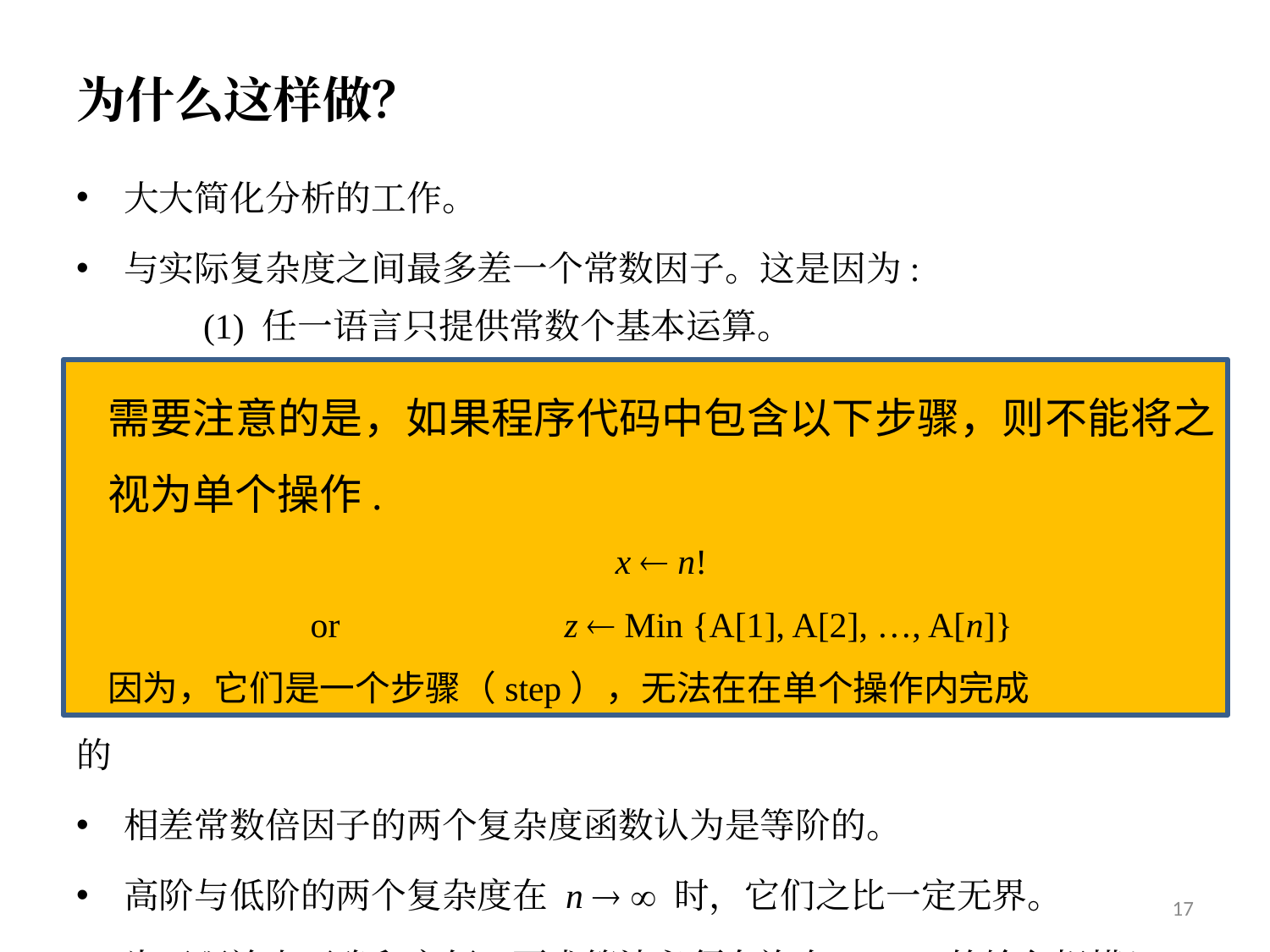

# 为什么这样做？
大大简化分析的工作。
与实际复杂度之间最多差一个常数因子。这是因为:
	(1) 任一语言只提供常数个基本运算。
              (2) 任何两个不同基本运算所需的时间假定相同。当然，实际中会有所不同，但一般在常数倍之内。比如，一个减法和乘法运算时间是10倍差——这仍是一个常数
	(3) 任一基本运算所需时间是常数，不因数据大小等因素而不同。
复杂度好坏取决于输入规模 n →∞ 时，其增长的快慢。
      f(n)= 500n和g(n) = 3n是同阶的；而f(n)= 5n和g(n) = 5n1.01则是不同阶的
相差常数倍因子的两个复杂度函数认为是等阶的。
高阶与低阶的两个复杂度在 n → ∞ 时，它们之比一定无界。
为了理论上正确和方便，要求算法必须允许有 n →∞ 的输入规模！
需要注意的是，如果程序代码中包含以下步骤，则不能将之视为单个操作.
x ← n!
or		z ← Min {A[1], A[2], …, A[n]}
因为，它们是一个步骤（step），无法在在单个操作内完成
17